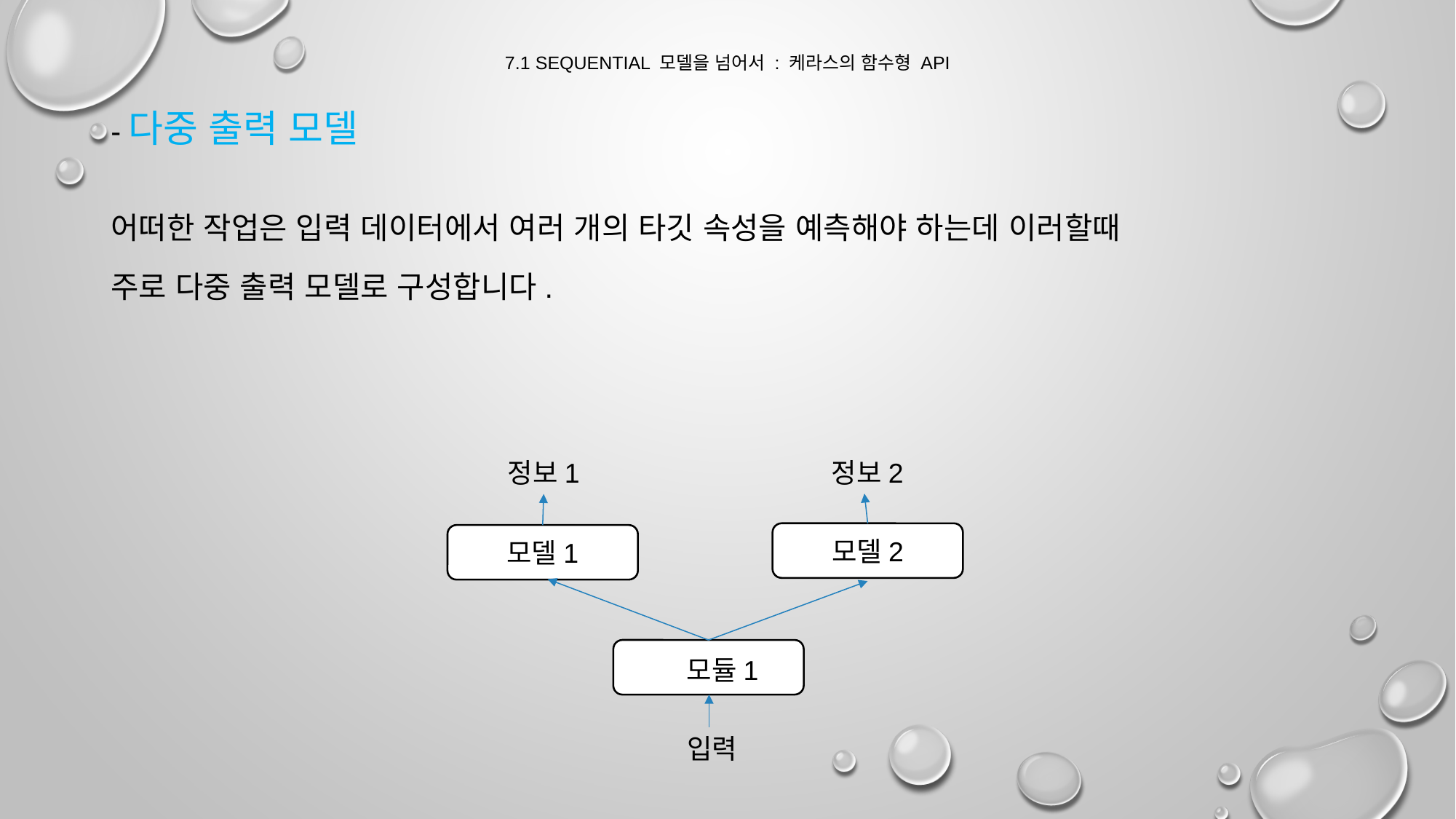

# 7.1 Sequential 모델을 넘어서 : 케라스의 함수형 API
-다중 출력 모델

어떠한 작업은 입력 데이터에서 여러 개의 타깃 속성을 예측해야 하는데 이러할때
주로 다중 출력 모델로 구성합니다.

     정보2
정보1
모델2
모델1

모듈1
입력